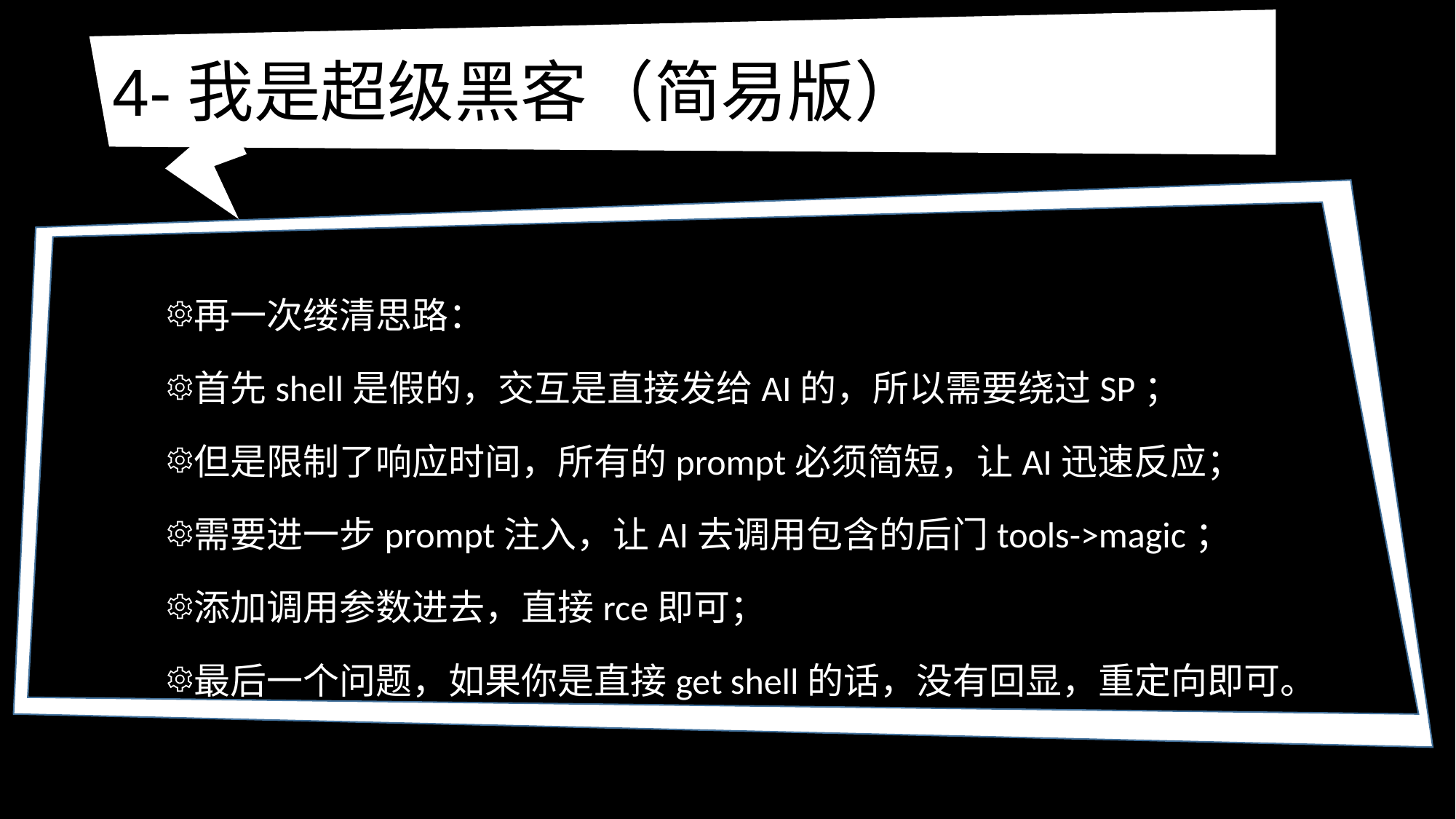

# 4-我是超级黑客（简易版）
再一次缕清思路：
首先shell是假的，交互是直接发给AI的，所以需要绕过SP；
但是限制了响应时间，所有的prompt必须简短，让AI迅速反应；
需要进一步prompt注入，让AI去调用包含的后门tools->magic；
添加调用参数进去，直接rce即可；
最后一个问题，如果你是直接get shell的话，没有回显，重定向即可。